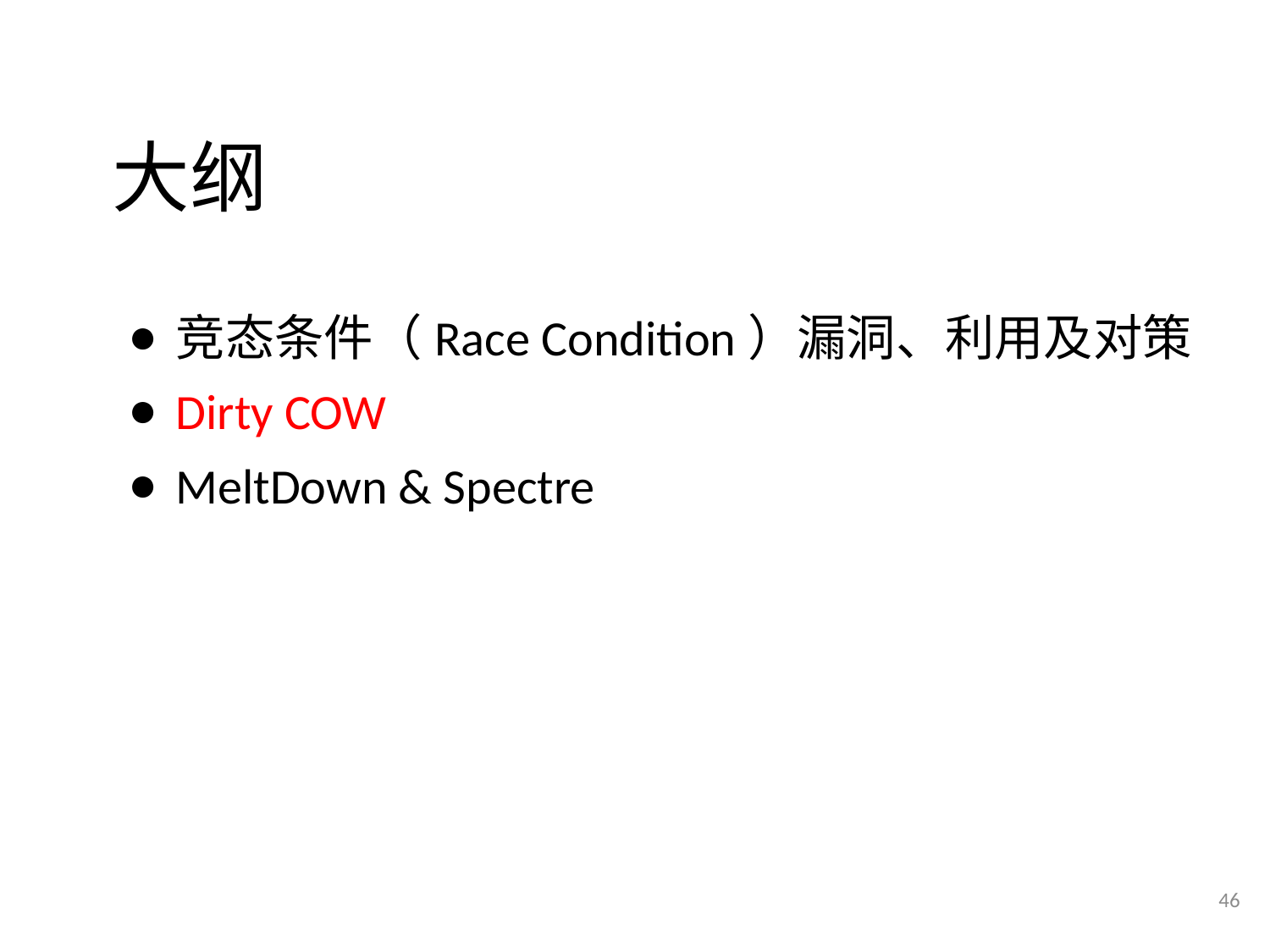

# 大纲
竞态条件（Race Condition）漏洞、利用及对策
Dirty COW
MeltDown & Spectre
46